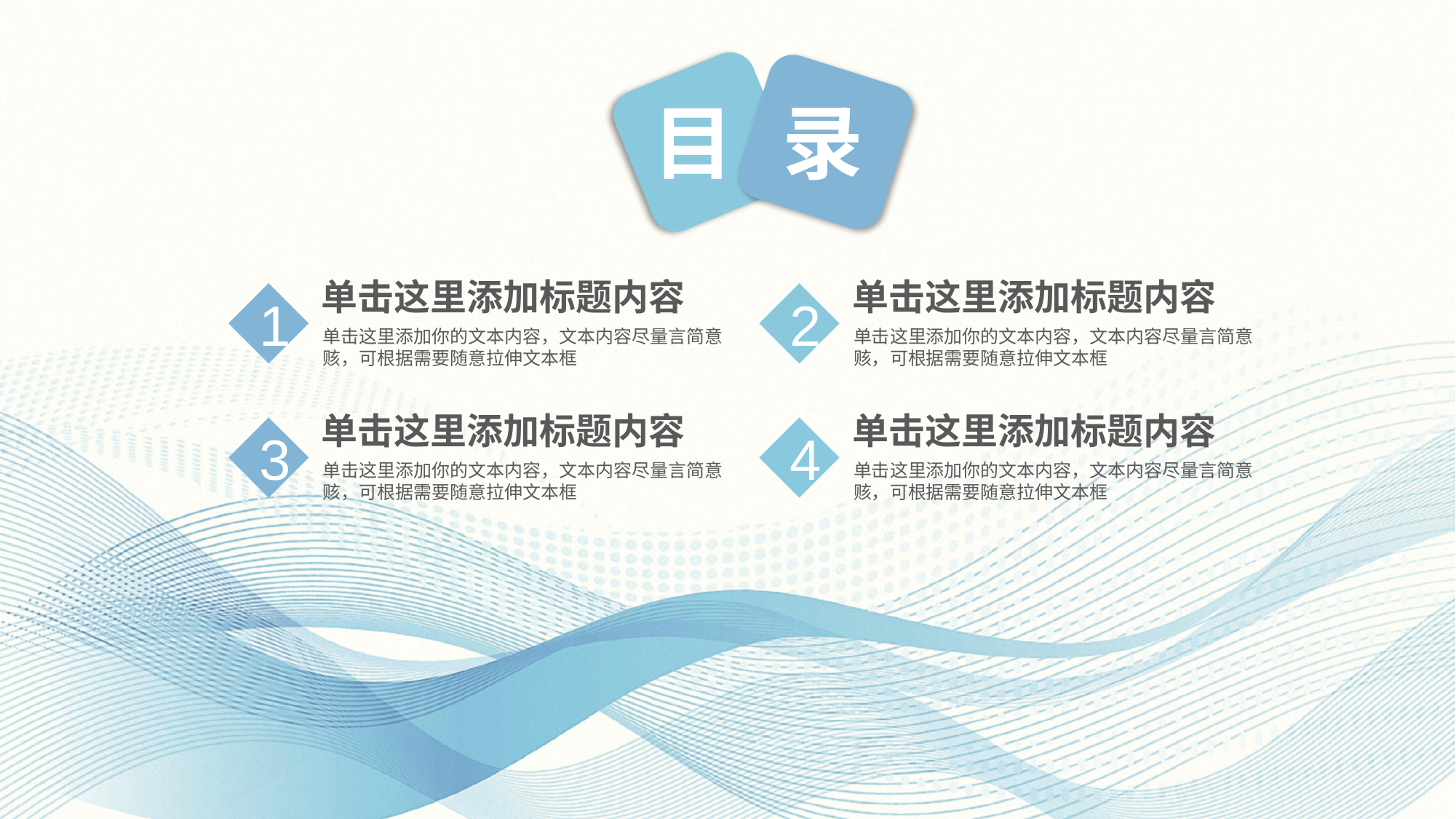

目
录
单击这里添加标题内容
单击这里添加你的文本内容，文本内容尽量言简意赅，可根据需要随意拉伸文本框
单击这里添加标题内容
单击这里添加你的文本内容，文本内容尽量言简意赅，可根据需要随意拉伸文本框
1
2
单击这里添加标题内容
单击这里添加你的文本内容，文本内容尽量言简意赅，可根据需要随意拉伸文本框
单击这里添加标题内容
单击这里添加你的文本内容，文本内容尽量言简意赅，可根据需要随意拉伸文本框
3
4